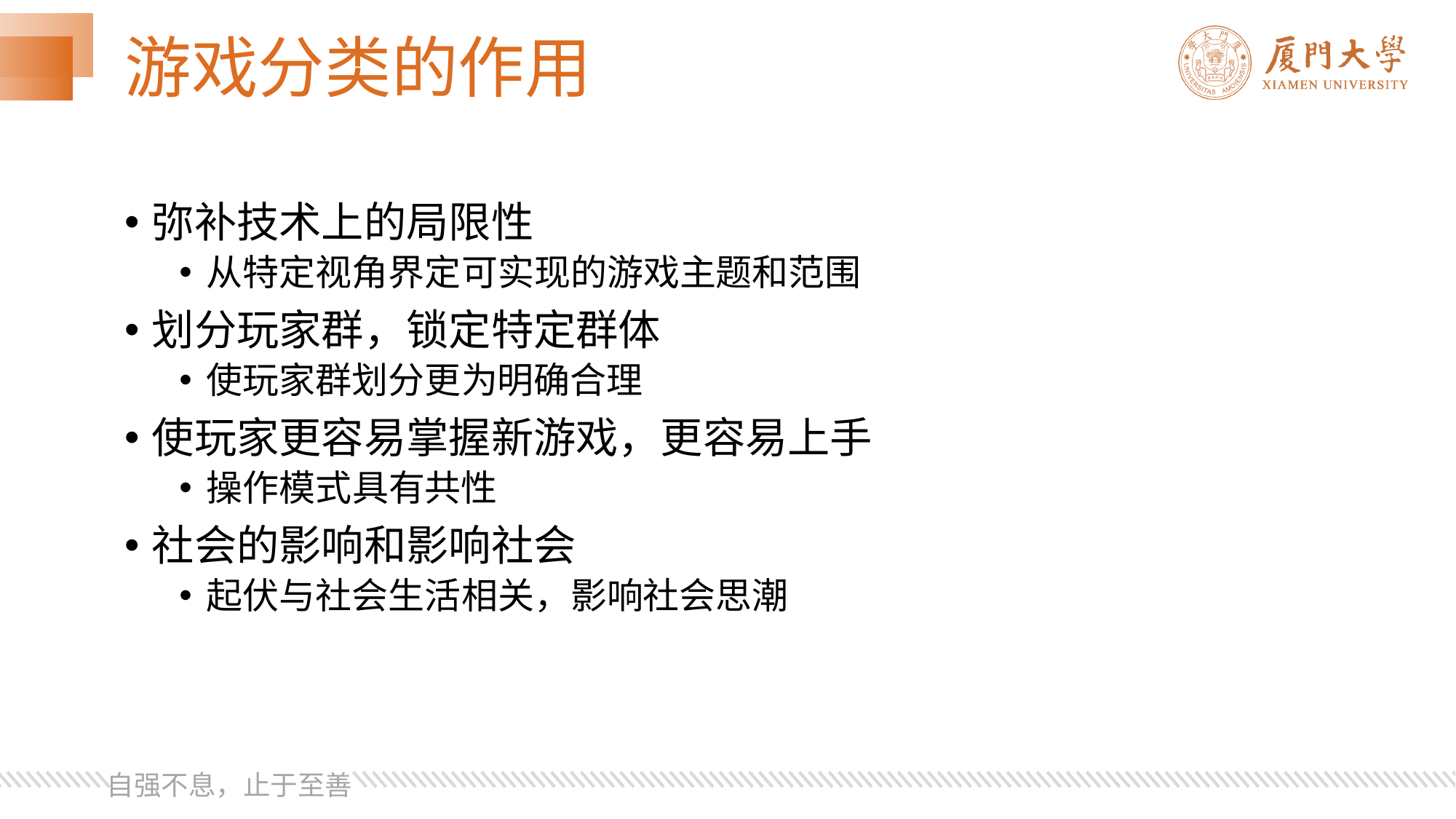

# 游戏分类的作用
弥补技术上的局限性
从特定视角界定可实现的游戏主题和范围
划分玩家群，锁定特定群体
使玩家群划分更为明确合理
使玩家更容易掌握新游戏，更容易上手
操作模式具有共性
社会的影响和影响社会
起伏与社会生活相关，影响社会思潮